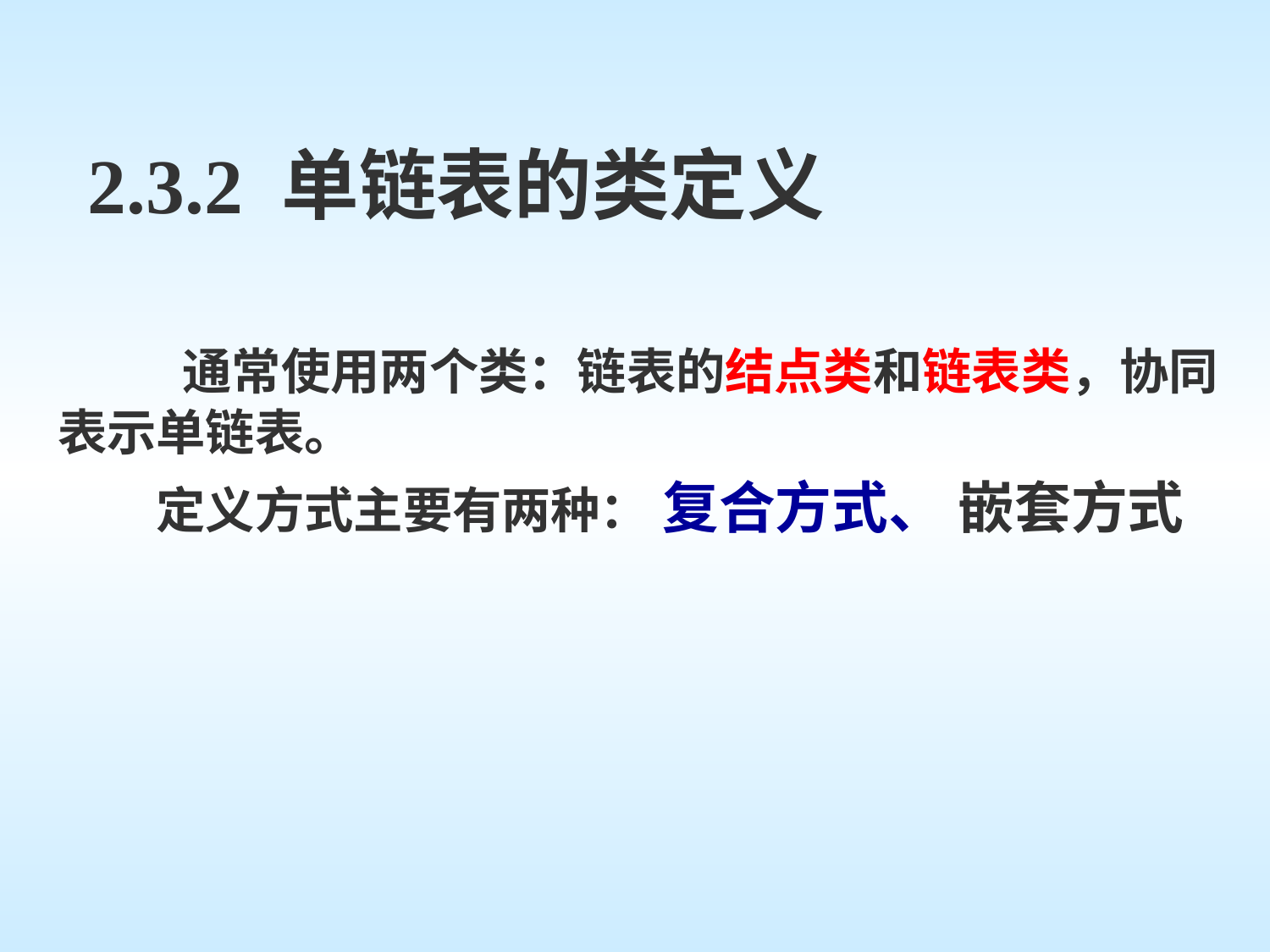

# 2.3.2 单链表的类定义
 通常使用两个类：链表的结点类和链表类，协同表示单链表。
定义方式主要有两种： 复合方式、 嵌套方式